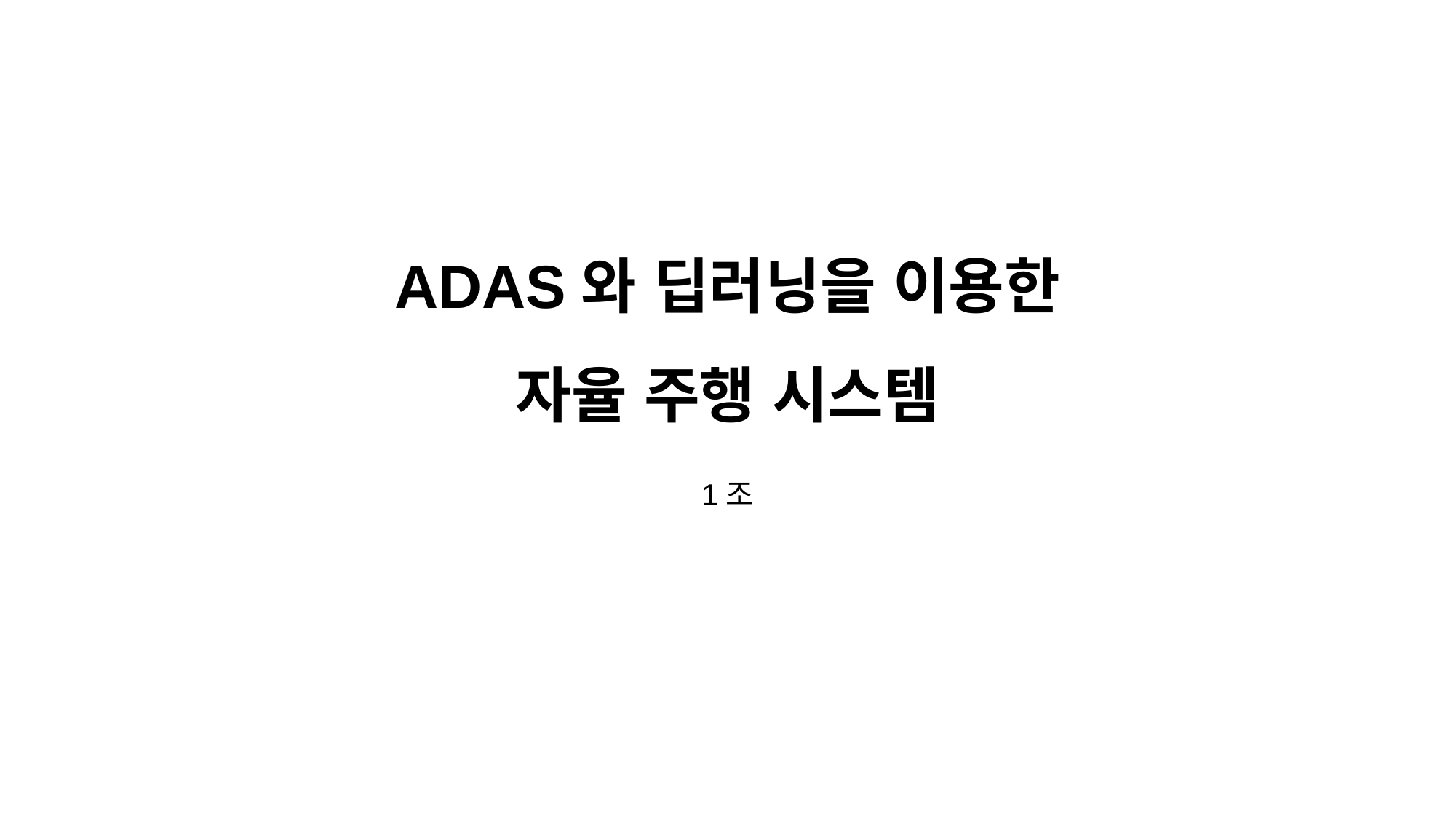

ADAS와 딥러닝을 이용한
자율 주행 시스템
1조